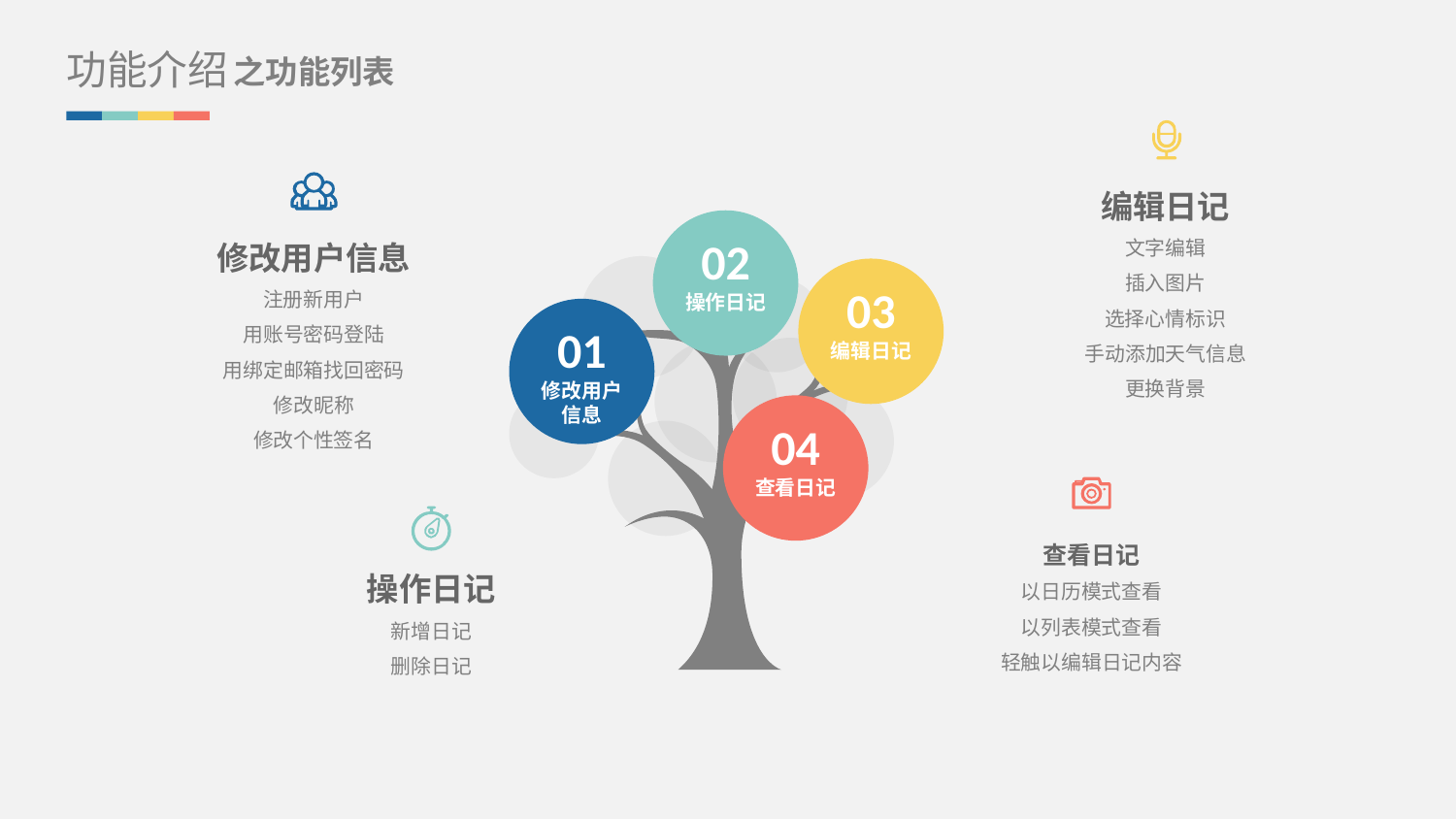

功能介绍
之功能列表

编辑日记
文字编辑
插入图片
选择心情标识
手动添加天气信息
更换背景
02
操作日记

修改用户信息
注册新用户
用账号密码登陆
用绑定邮箱找回密码
修改昵称
修改个性签名

03
编辑日记

01
修改用户
信息

04
查看日记

查看日记
以日历模式查看
以列表模式查看
轻触以编辑日记内容
操作日记
新增日记
删除日记